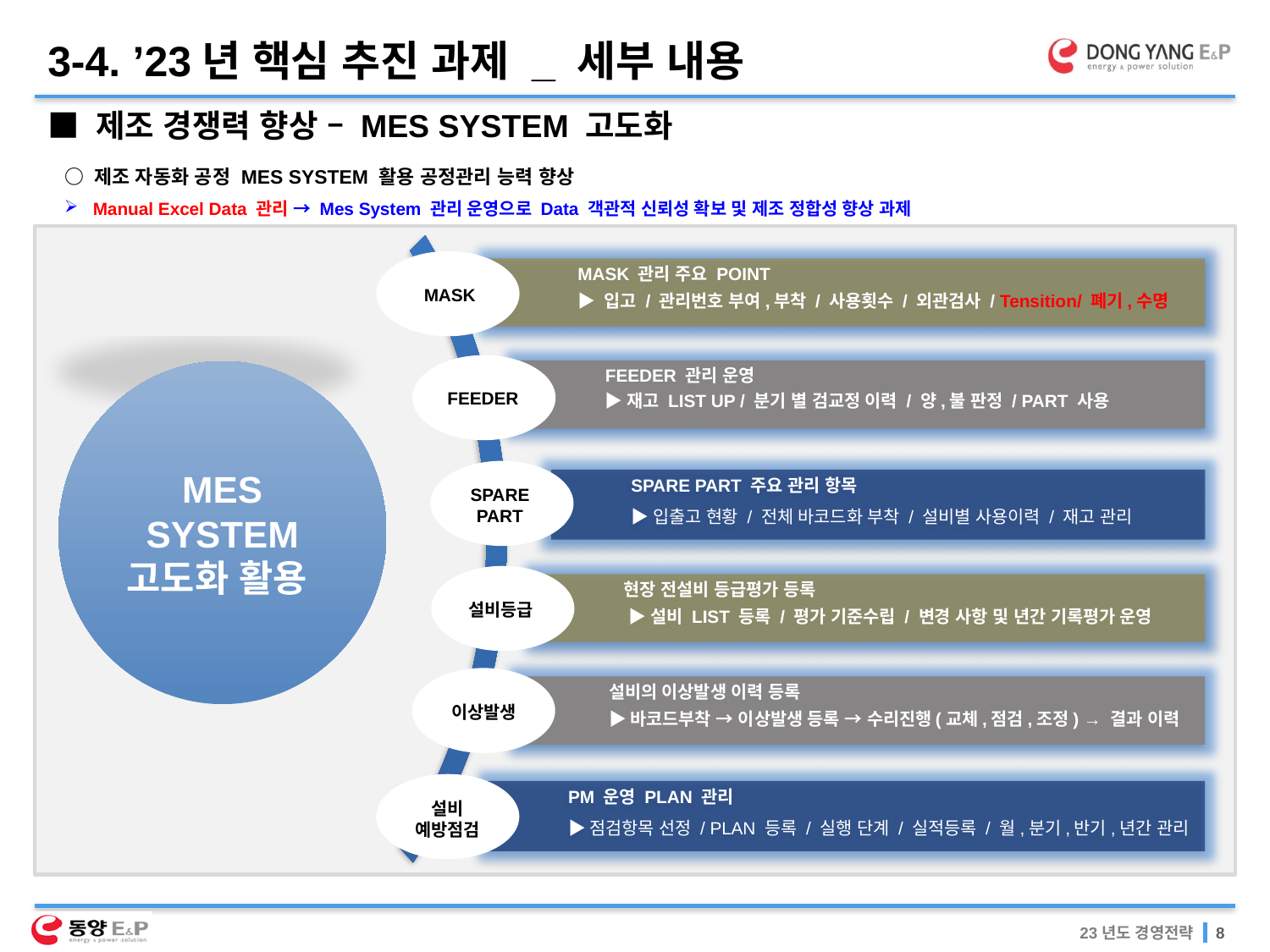

3-4. ’23년 핵심 추진 과제 _ 세부 내용

MASK 관리 주요 POINT
▶ 입고 / 관리번호 부여,부착 / 사용횟수 / 외관검사 / Tensition/ 폐기,수명
MASK

FEEDER 관리 운영
▶재고 LIST UP / 분기 별 검교정 이력 / 양,불 판정 / PART 사용
MES
SYSTEM
고도화 활용
FEEDER

SPARE PART 주요 관리 항목
▶입출고 현황 / 전체 바코드화 부착 / 설비별 사용이력 / 재고 관리
SPARE
PART

현장 전설비 등급평가 등록
 ▶설비 LIST 등록 / 평가 기준수립 / 변경 사항 및 년간 기록평가 운영
설비등급

설비의 이상발생 이력 등록
▶바코드부착 → 이상발생 등록 → 수리진행(교체,점검,조정) → 결과 이력
이상발생

PM 운영 PLAN 관리
▶점검항목 선정 / PLAN 등록 / 실행 단계 / 실적등록 / 월,분기,반기,년간 관리
설비
예방점검
■ 제조 경쟁력 향상 – MES SYSTEM 고도화
○ 제조 자동화 공정 MES SYSTEM 활용 공정관리 능력 향상
 Manual Excel Data 관리 → Mes System 관리 운영으로 Data 객관적 신뢰성 확보 및 제조 정합성 향상 과제